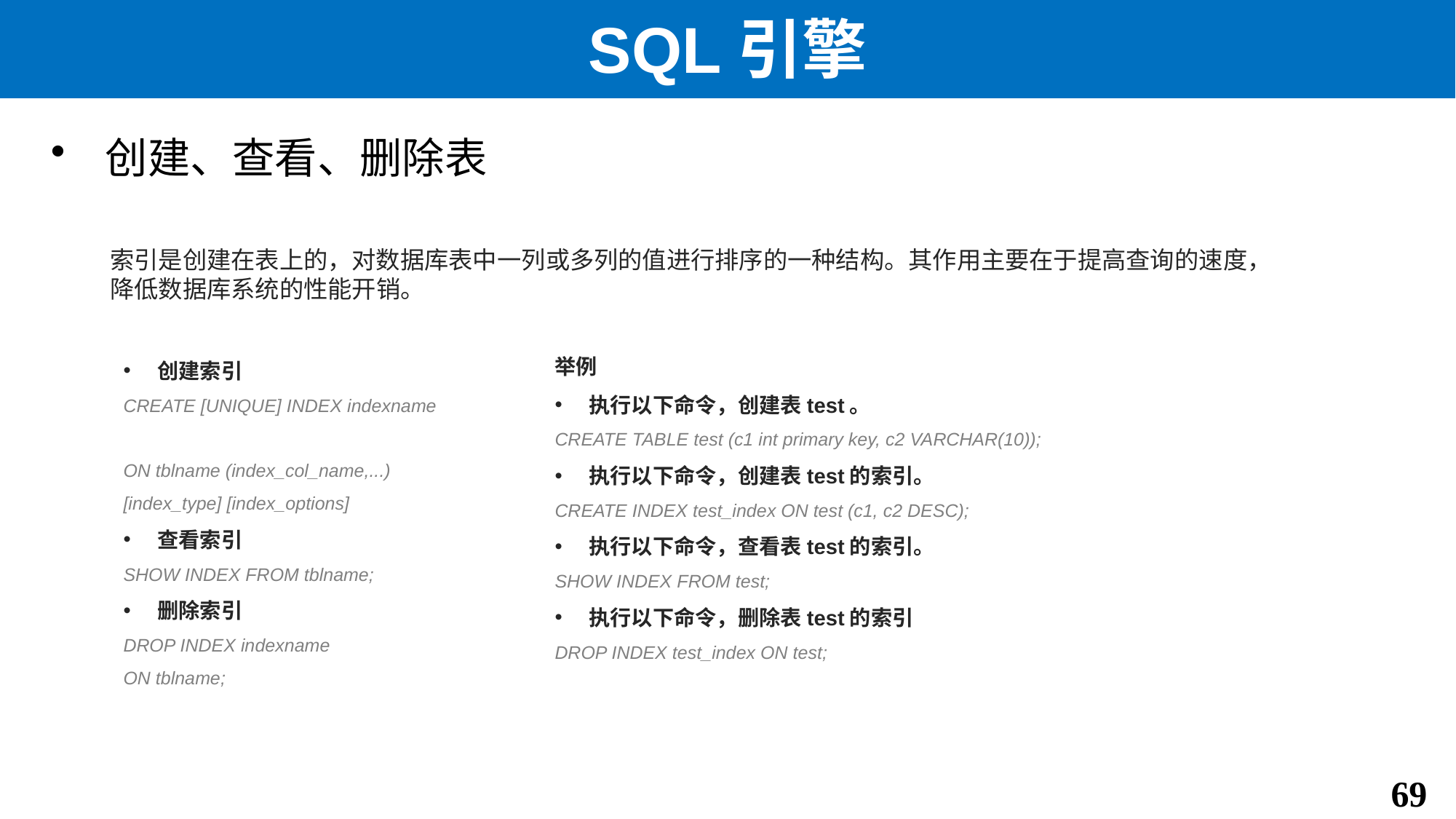

# SQL引擎
创建、查看、删除表
索引是创建在表上的，对数据库表中一列或多列的值进行排序的一种结构。其作用主要在于提高查询的速度，降低数据库系统的性能开销。
举例
执行以下命令，创建表test。
CREATE TABLE test (c1 int primary key, c2 VARCHAR(10));
执行以下命令，创建表test的索引。
CREATE INDEX test_index ON test (c1, c2 DESC);
执行以下命令，查看表test的索引。
SHOW INDEX FROM test;
执行以下命令，删除表test的索引​
DROP INDEX test_index ON test;
创建索引
CREATE [UNIQUE] INDEX indexname
ON tblname (index_col_name,...)
[index_type] [index_options]
查看索引
SHOW INDEX FROM tblname;
删除索引
DROP INDEX indexname
ON tblname;